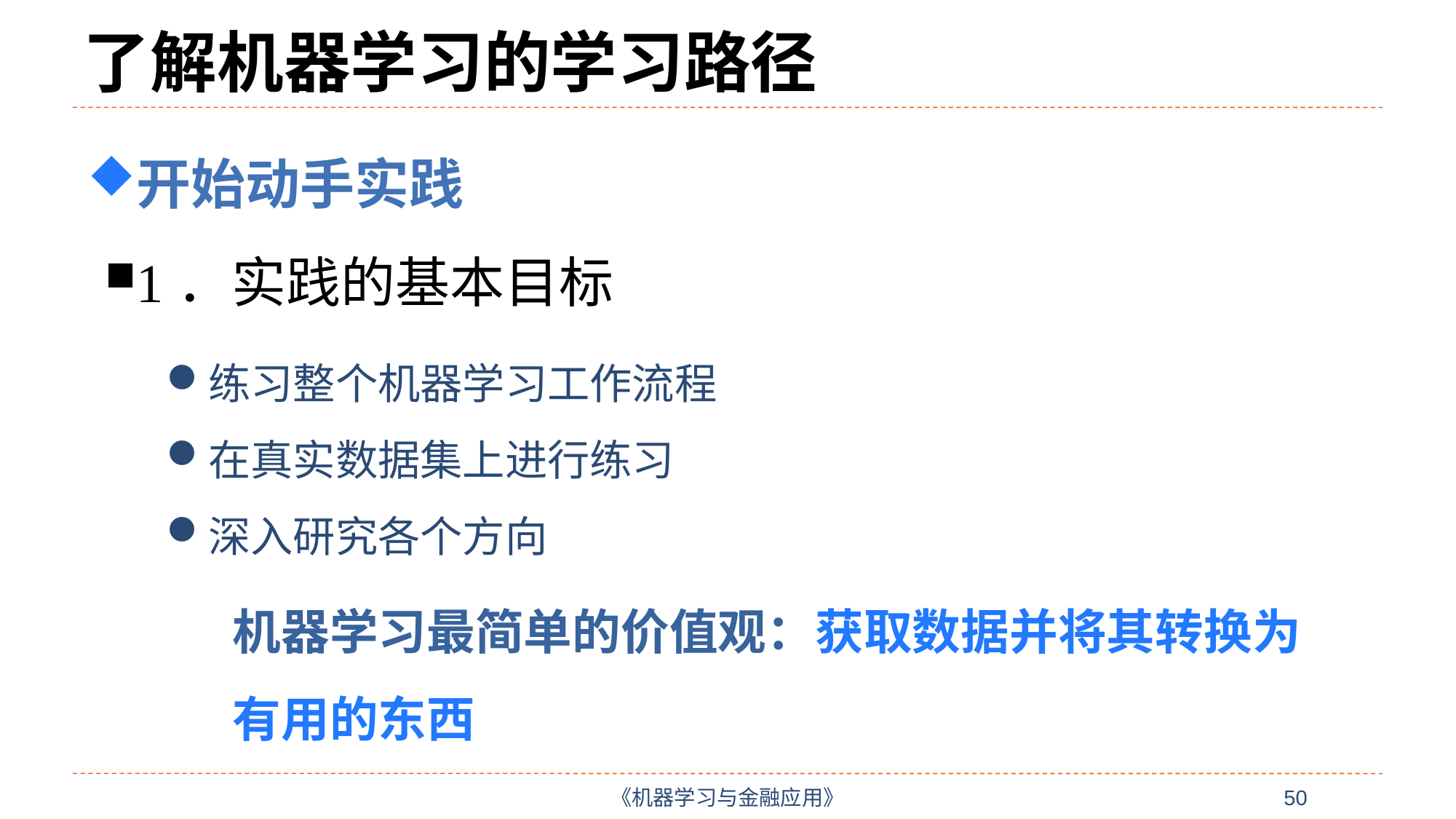

# 了解机器学习的学习路径
开始动手实践
1．实践的基本目标

练习整个机器学习工作流程
在真实数据集上进行练习
深入研究各个方向
机器学习最简单的价值观：获取数据并将其转换为有用的东西